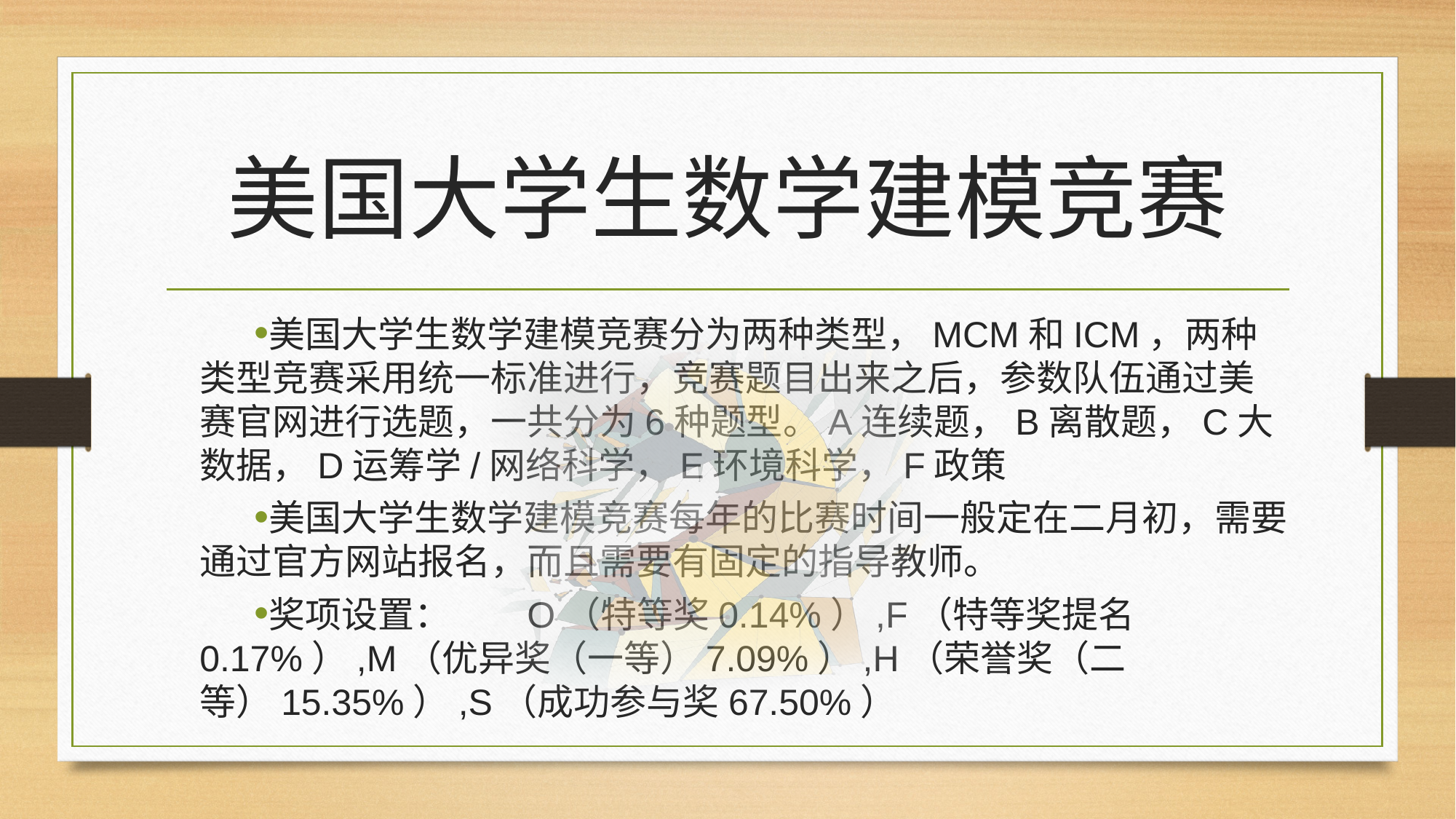

# 美国大学生数学建模竞赛
美国大学生数学建模竞赛分为两种类型，MCM和ICM，两种类型竞赛采用统一标准进行，竞赛题目出来之后，参数队伍通过美赛官网进行选题，一共分为6种题型。A连续题，B离散题，C大数据，D运筹学/网络科学，E环境科学，F政策
美国大学生数学建模竞赛每年的比赛时间一般定在二月初，需要通过官方网站报名，而且需要有固定的指导教师。
奖项设置：	O（特等奖0.14%）,F（特等奖提名0.17%）,M（优异奖（一等）7.09%）,H（荣誉奖（二等）15.35%）,S（成功参与奖67.50%）